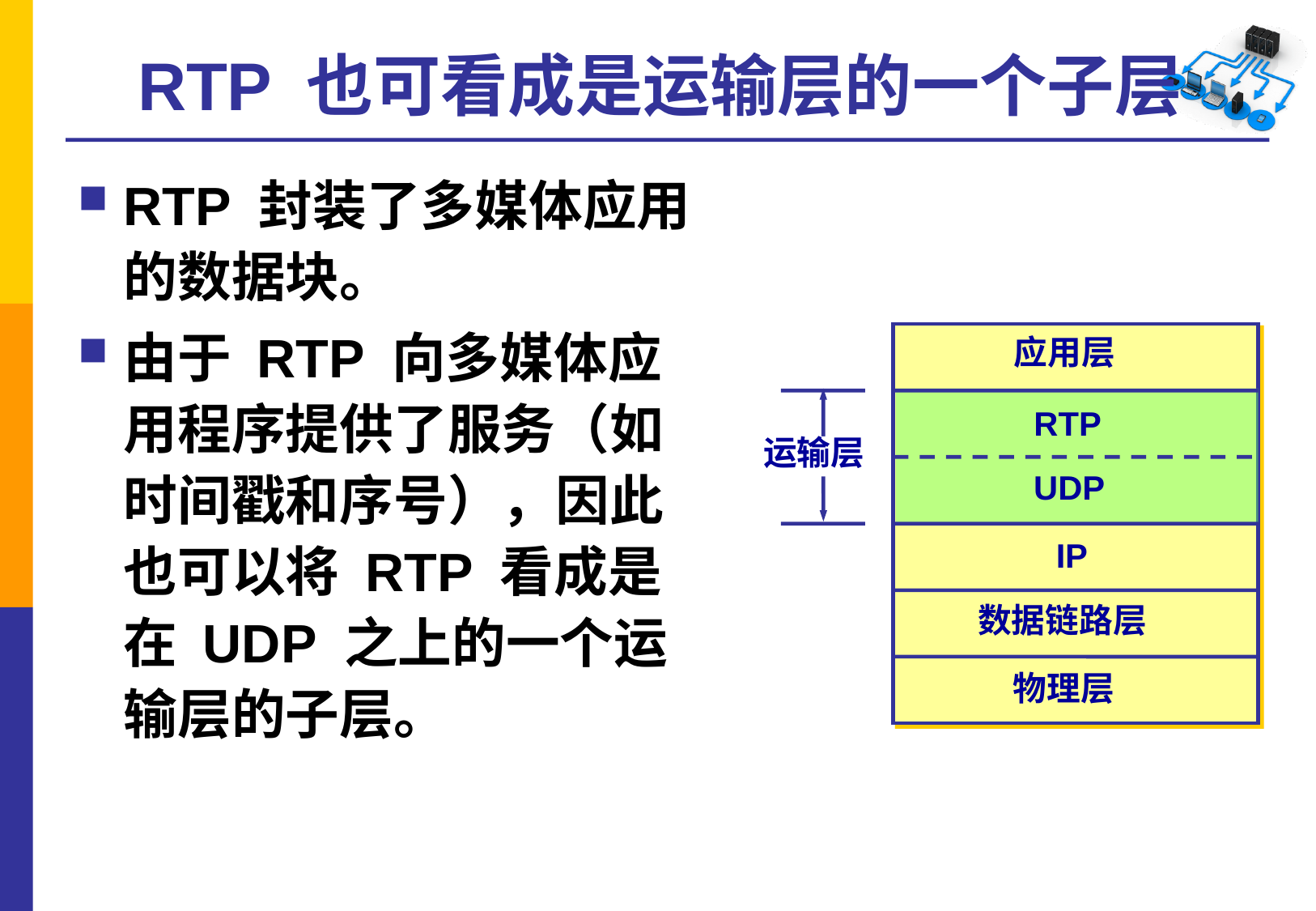

# RTP 也可看成是运输层的一个子层
RTP 封装了多媒体应用的数据块。
由于 RTP 向多媒体应用程序提供了服务（如时间戳和序号），因此也可以将 RTP 看成是在 UDP 之上的一个运输层的子层。

应用层

RTP
运输层

UDP

IP

数据链路层

物理层